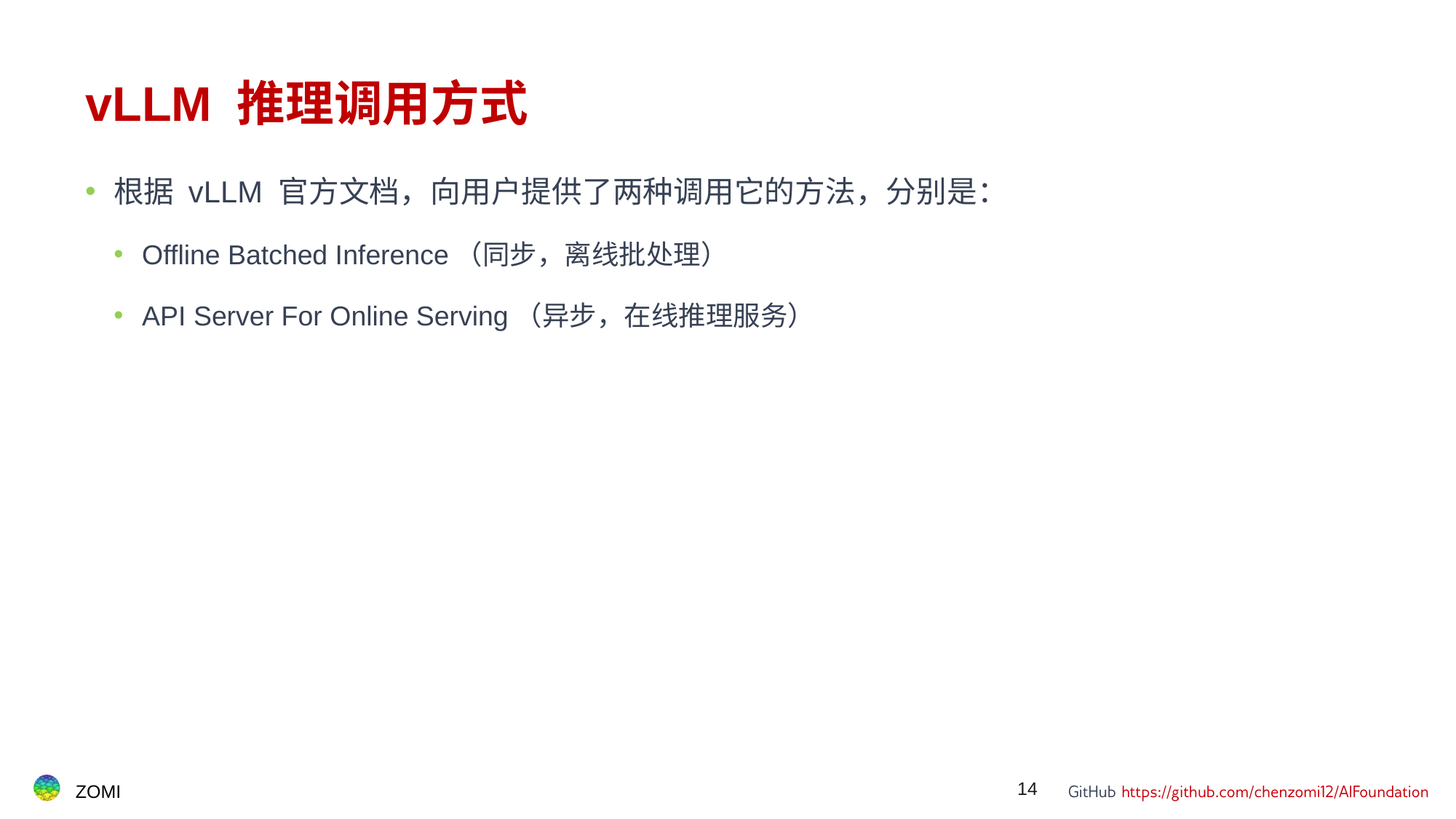

# vLLM 推理调用方式
根据 vLLM 官方文档，向用户提供了两种调用它的方法，分别是：
Offline Batched Inference（同步，离线批处理）
API Server For Online Serving（异步，在线推理服务）